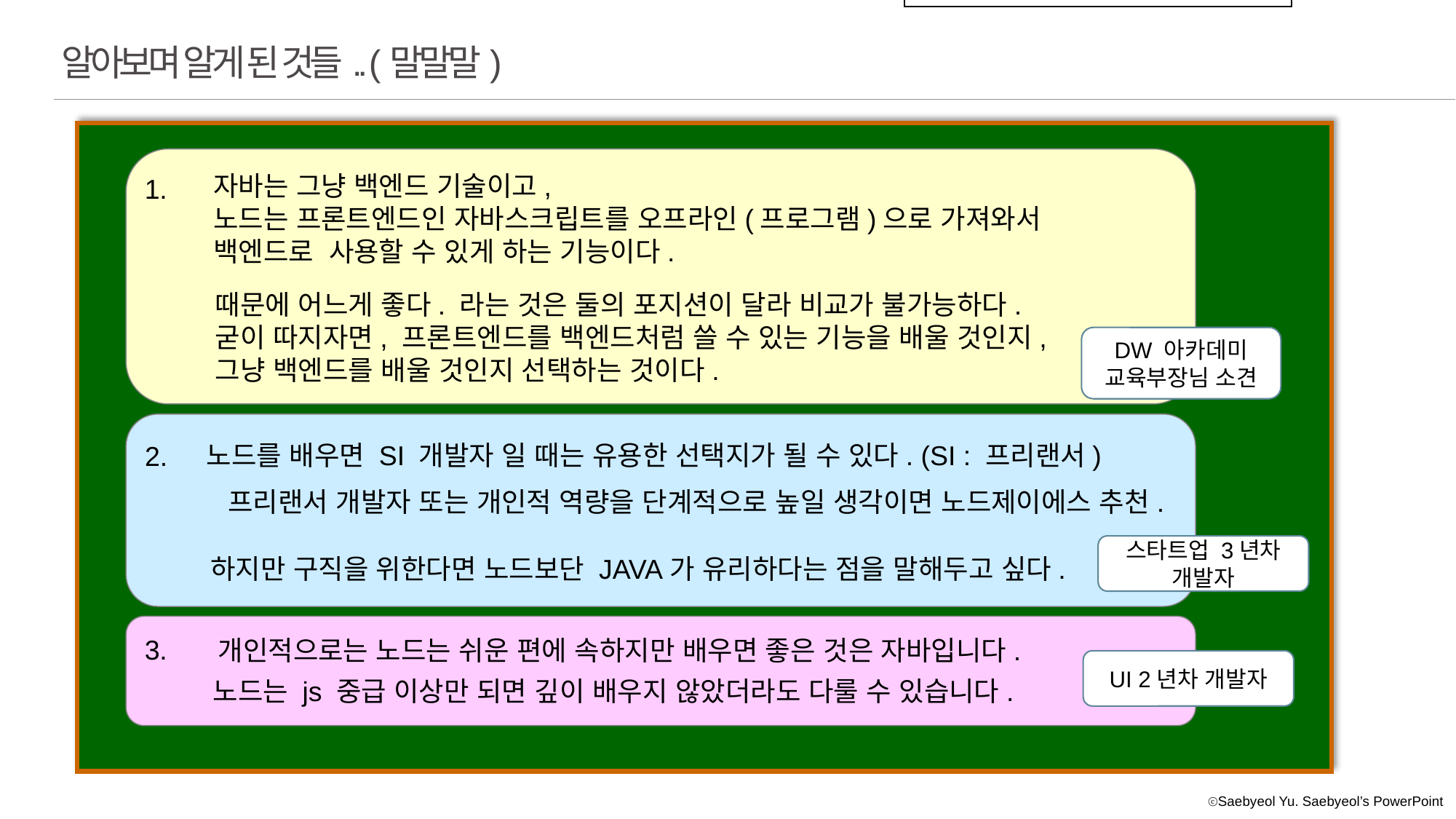

DW 아카데미 교육부장님 소견.
알아보며 알게 된 것들.. (말말말)

자바는 그냥 백엔드 기술이고,
노드는 프론트엔드인 자바스크립트를 오프라인(프로그램)으로 가져와서
백엔드로  사용할 수 있게 하는 기능이다.
1.
때문에 어느게 좋다. 라는 것은 둘의 포지션이 달라 비교가 불가능하다.
굳이 따지자면, 프론트엔드를 백엔드처럼 쓸 수 있는 기능을 배울 것인지,
그냥 백엔드를 배울 것인지 선택하는 것이다.
DW 아카데미
교육부장님 소견

노드를 배우면 SI 개발자 일 때는 유용한 선택지가 될 수 있다. (SI : 프리랜서)
2.
프리랜서 개발자 또는 개인적 역량을 단계적으로 높일 생각이면 노드제이에스 추천.
스타트업 3년차 개발자
하지만 구직을 위한다면 노드보단 JAVA가 유리하다는 점을 말해두고 싶다.

3.
개인적으로는 노드는 쉬운 편에 속하지만 배우면 좋은 것은 자바입니다.
UI 2년차 개발자
노드는 js 중급 이상만 되면 깊이 배우지 않았더라도 다룰 수 있습니다.